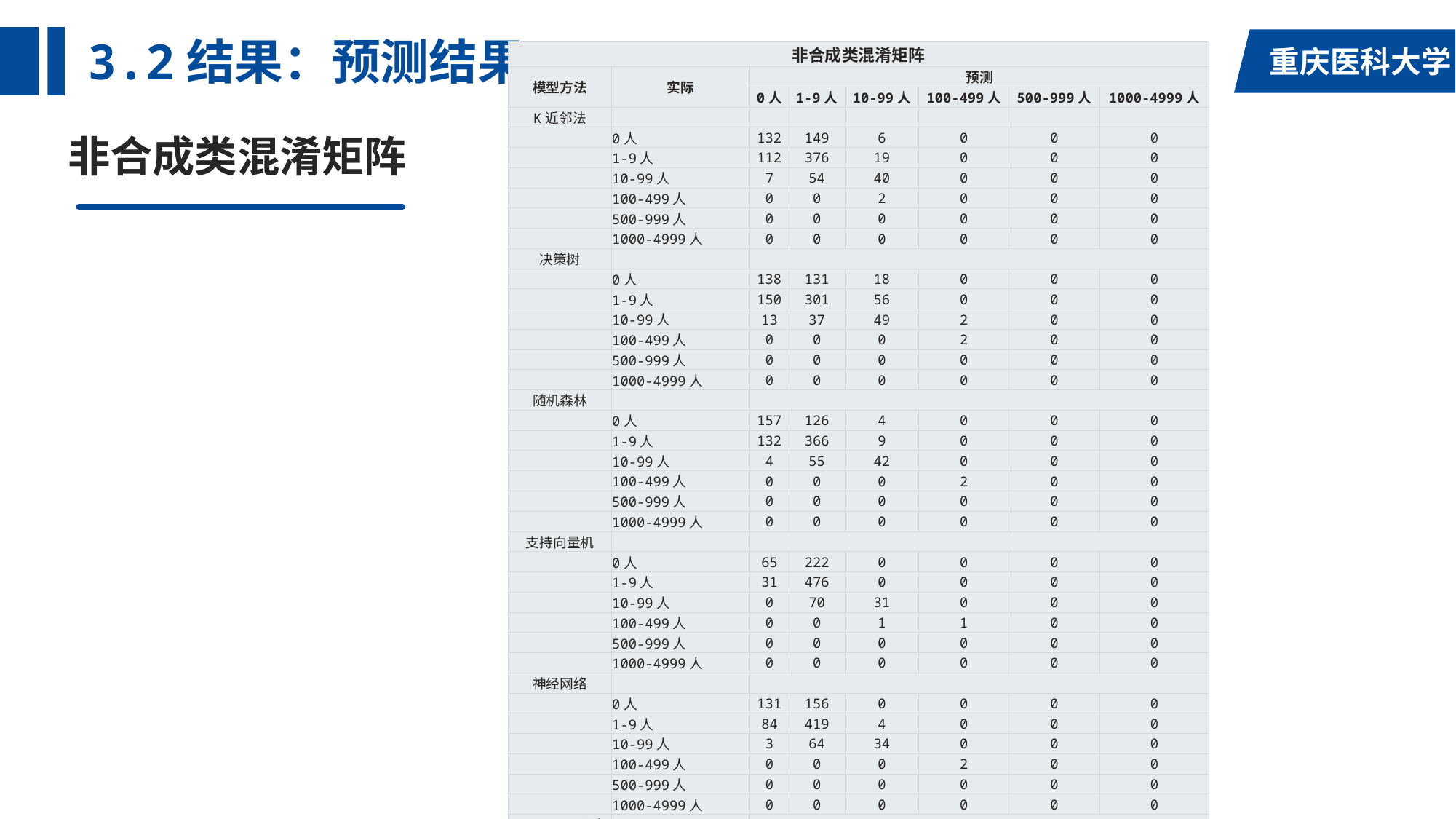

# 3.2结果：预测结果
| 非合成类混淆矩阵 |  |  |  |  |  |  |  |
| --- | --- | --- | --- | --- | --- | --- | --- |
| 模型方法 | 实际 | 预测 |  |  |  |  |  |
|  |  | 0人 | 1-9人 | 10-99人 | 100-499人 | 500-999人 | 1000-4999人 |
| K近邻法 |  |  |  |  |  |  |  |
|  | 0人 | 132 | 149 | 6 | 0 | 0 | 0 |
|  | 1-9人 | 112 | 376 | 19 | 0 | 0 | 0 |
|  | 10-99人 | 7 | 54 | 40 | 0 | 0 | 0 |
|  | 100-499人 | 0 | 0 | 2 | 0 | 0 | 0 |
|  | 500-999人 | 0 | 0 | 0 | 0 | 0 | 0 |
|  | 1000-4999人 | 0 | 0 | 0 | 0 | 0 | 0 |
| 决策树 |  |  |  |  |  |  |  |
|  | 0人 | 138 | 131 | 18 | 0 | 0 | 0 |
|  | 1-9人 | 150 | 301 | 56 | 0 | 0 | 0 |
|  | 10-99人 | 13 | 37 | 49 | 2 | 0 | 0 |
|  | 100-499人 | 0 | 0 | 0 | 2 | 0 | 0 |
|  | 500-999人 | 0 | 0 | 0 | 0 | 0 | 0 |
|  | 1000-4999人 | 0 | 0 | 0 | 0 | 0 | 0 |
| 随机森林 |  |  |  |  |  |  |  |
|  | 0人 | 157 | 126 | 4 | 0 | 0 | 0 |
|  | 1-9人 | 132 | 366 | 9 | 0 | 0 | 0 |
|  | 10-99人 | 4 | 55 | 42 | 0 | 0 | 0 |
|  | 100-499人 | 0 | 0 | 0 | 2 | 0 | 0 |
|  | 500-999人 | 0 | 0 | 0 | 0 | 0 | 0 |
|  | 1000-4999人 | 0 | 0 | 0 | 0 | 0 | 0 |
| 支持向量机 |  |  |  |  |  |  |  |
|  | 0人 | 65 | 222 | 0 | 0 | 0 | 0 |
|  | 1-9人 | 31 | 476 | 0 | 0 | 0 | 0 |
|  | 10-99人 | 0 | 70 | 31 | 0 | 0 | 0 |
|  | 100-499人 | 0 | 0 | 1 | 1 | 0 | 0 |
|  | 500-999人 | 0 | 0 | 0 | 0 | 0 | 0 |
|  | 1000-4999人 | 0 | 0 | 0 | 0 | 0 | 0 |
| 神经网络 |  |  |  |  |  |  |  |
|  | 0人 | 131 | 156 | 0 | 0 | 0 | 0 |
|  | 1-9人 | 84 | 419 | 4 | 0 | 0 | 0 |
|  | 10-99人 | 3 | 64 | 34 | 0 | 0 | 0 |
|  | 100-499人 | 0 | 0 | 0 | 2 | 0 | 0 |
|  | 500-999人 | 0 | 0 | 0 | 0 | 0 | 0 |
|  | 1000-4999人 | 0 | 0 | 0 | 0 | 0 | 0 |
| Logistic回归 |  |  |  |  |  |  |  |
|  | 0人 | 104 | 181 | 2 | 0 | 0 | 0 |
|  | 1-9人 | 48 | 453 | 6 | 0 | 0 | 0 |
|  | 10-99人 | 2 | 62 | 37 | 0 | 0 | 0 |
|  | 100-499人 | 0 | 0 | 0 | 2 | 0 | 0 |
|  | 500-999人 | 0 | 0 | 0 | 0 | 0 | 0 |
|  | 1000-4999人 | 0 | 0 | 0 | 0 | 0 | 0 |
非合成类混淆矩阵